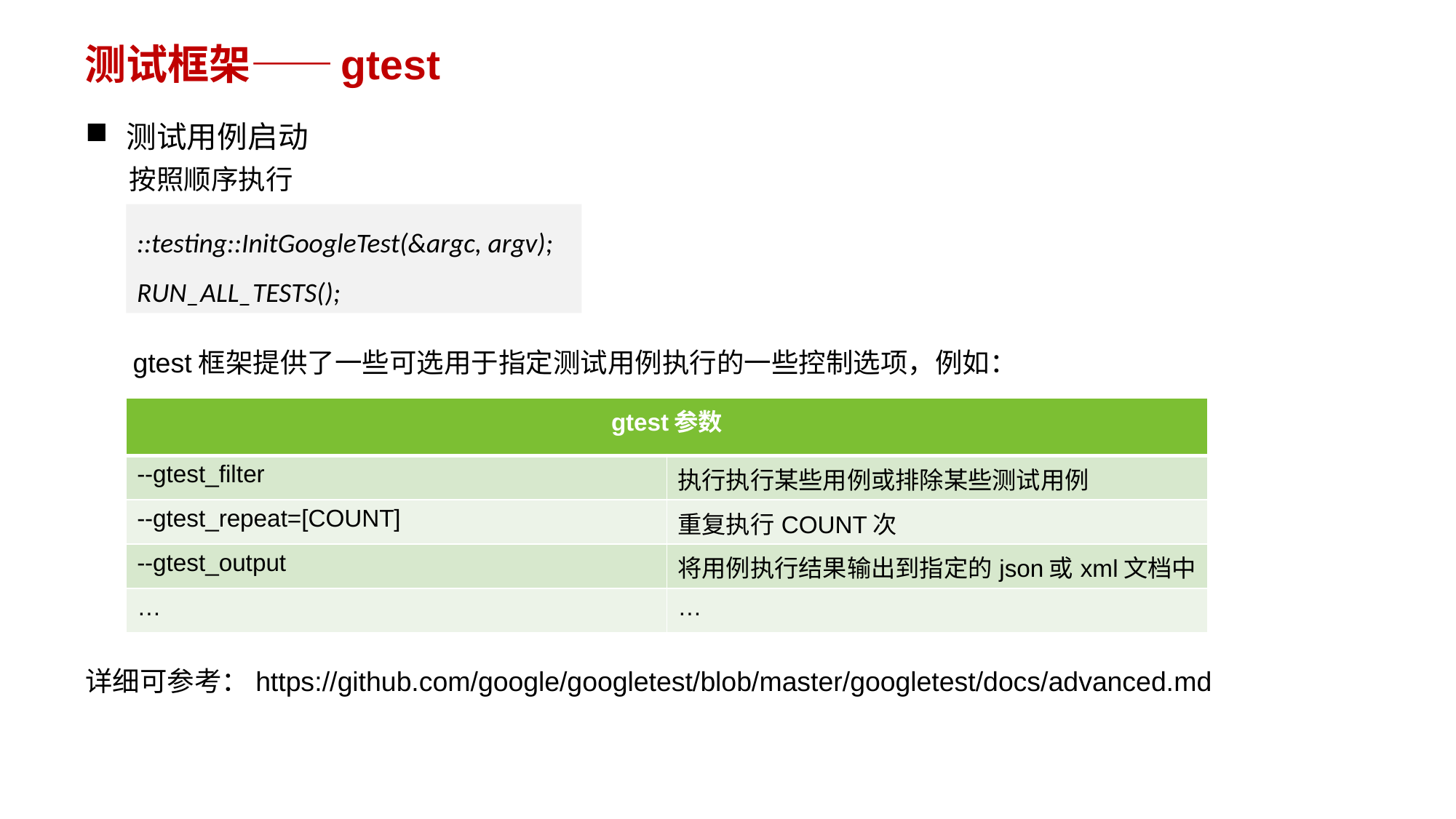

# 测试框架——gtest
测试用例启动
按照顺序执行
::testing::InitGoogleTest(&argc, argv);
RUN_ALL_TESTS();
gtest框架提供了一些可选用于指定测试用例执行的一些控制选项，例如：
| gtest参数 |  |
| --- | --- |
| --gtest\_filter | 执行执行某些用例或排除某些测试用例 |
| --gtest\_repeat=[COUNT] | 重复执行COUNT次 |
| --gtest\_output | 将用例执行结果输出到指定的json或xml文档中 |
| … | … |
详细可参考：https://github.com/google/googletest/blob/master/googletest/docs/advanced.md